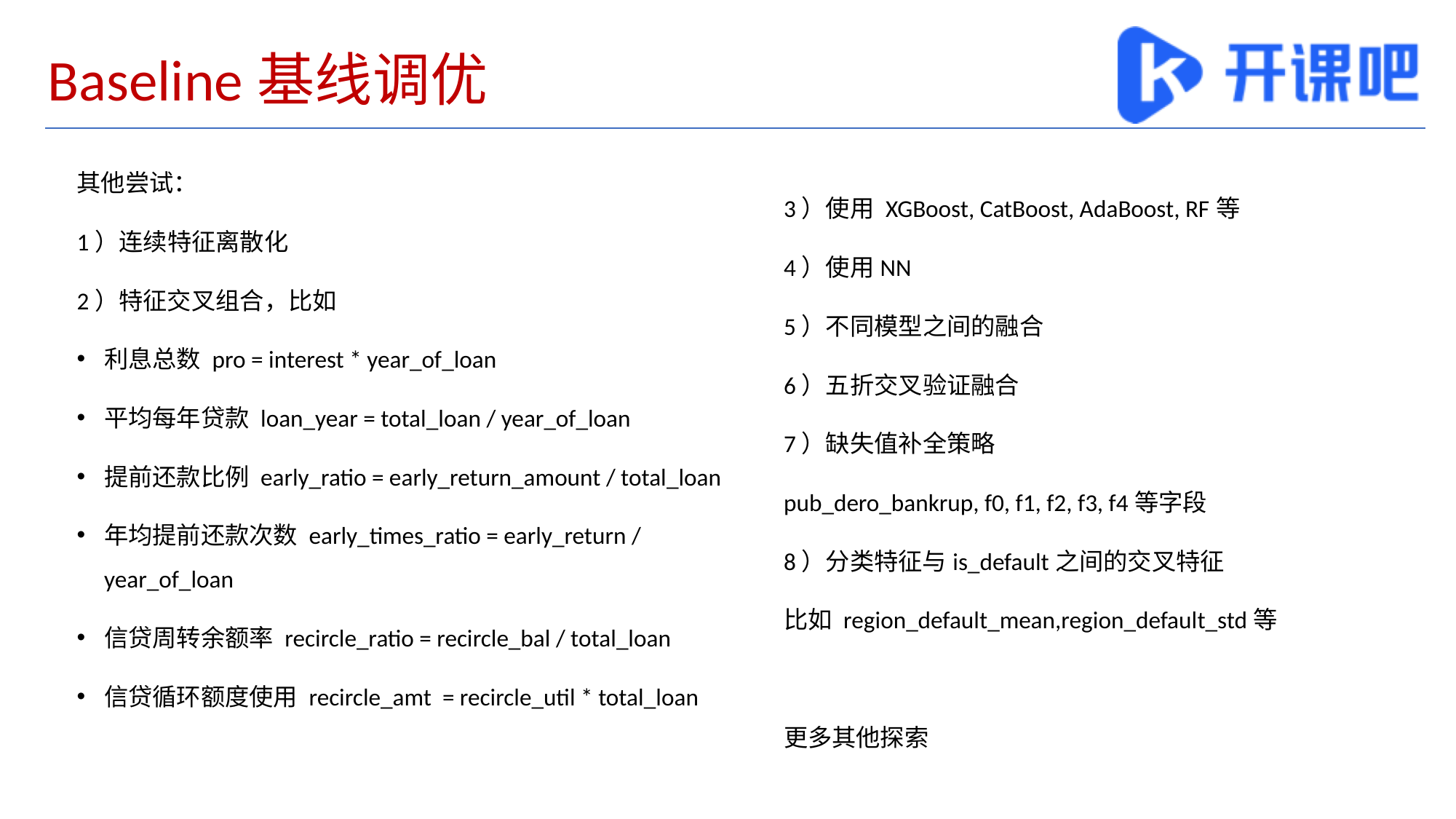

# Baseline基线调优
其他尝试：
1）连续特征离散化
2）特征交叉组合，比如
利息总数 pro = interest * year_of_loan
平均每年贷款 loan_year = total_loan / year_of_loan
提前还款比例 early_ratio = early_return_amount / total_loan
年均提前还款次数 early_times_ratio = early_return / year_of_loan
信贷周转余额率 recircle_ratio = recircle_bal / total_loan
信贷循环额度使用 recircle_amt  = recircle_util * total_loan

3）使用 XGBoost, CatBoost, AdaBoost, RF等
4）使用NN
5）不同模型之间的融合
6）五折交叉验证融合
7）缺失值补全策略
pub_dero_bankrup, f0, f1, f2, f3, f4等字段
8）分类特征与is_default之间的交叉特征
比如 region_default_mean,region_default_std等

更多其他探索